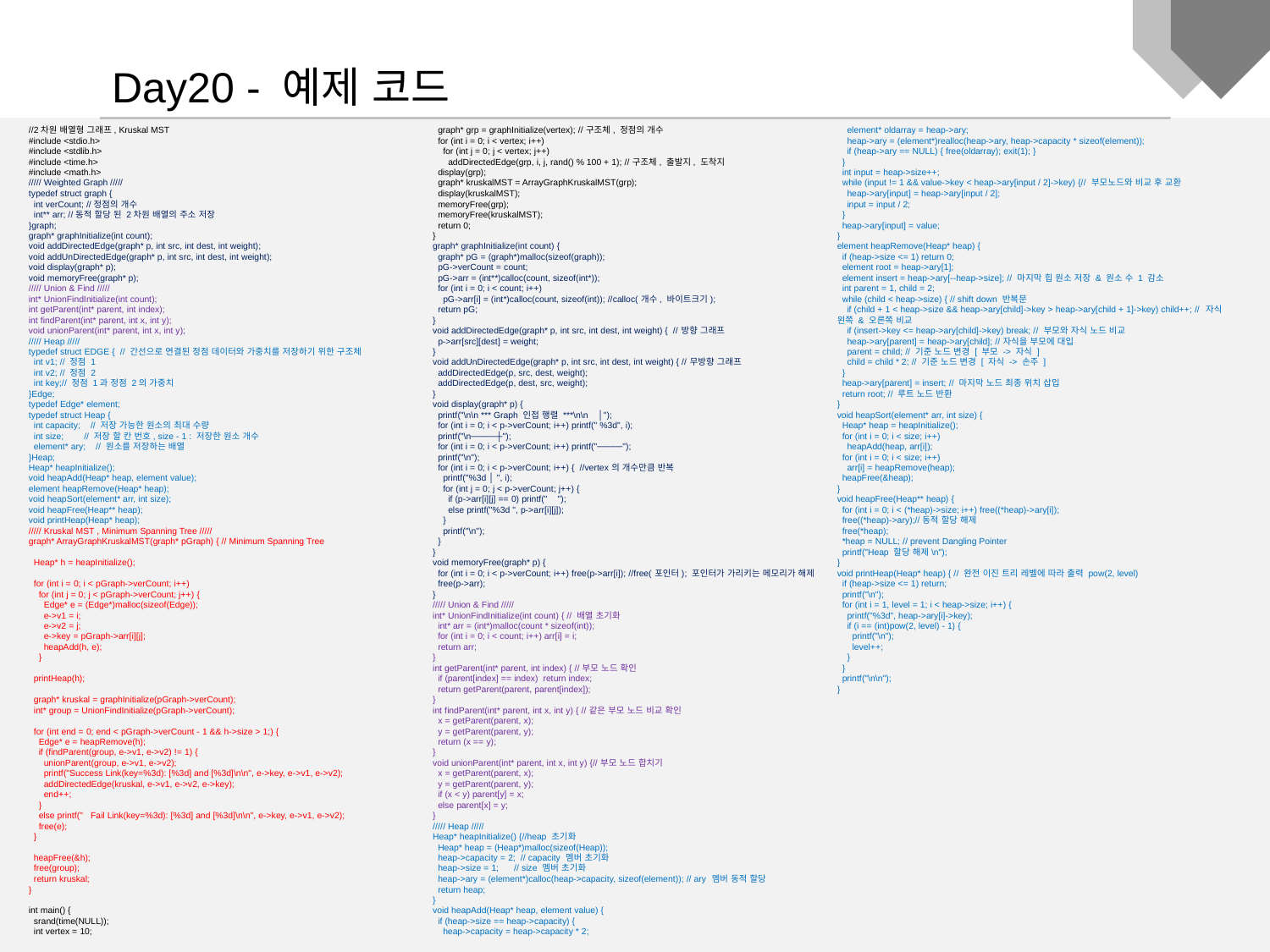

Day20 - 예제 코드
//2차원 배열형 그래프, Kruskal MST
#include <stdio.h>
#include <stdlib.h>
#include <time.h>
#include <math.h>
///// Weighted Graph /////
typedef struct graph {
  int verCount; //정점의 개수
  int** arr; //동적 할당 된 2차원 배열의 주소 저장
}graph;
graph* graphInitialize(int count);
void addDirectedEdge(graph* p, int src, int dest, int weight);
void addUnDirectedEdge(graph* p, int src, int dest, int weight);
void display(graph* p);
void memoryFree(graph* p);
///// Union & Find /////
int* UnionFindInitialize(int count);
int getParent(int* parent, int index);
int findParent(int* parent, int x, int y);
void unionParent(int* parent, int x, int y);
///// Heap /////
typedef struct EDGE {  // 간선으로 연결된 정점 데이터와 가중치를 저장하기 위한 구조체
  int v1; // 정점 1
  int v2; // 정점 2
  int key;// 정점 1과 정점 2의 가중치
}Edge;
typedef Edge* element;
typedef struct Heap {
  int capacity;    // 저장 가능한 원소의 최대 수량
  int size;        // 저장 할 칸 번호, size - 1 : 저장한 원소 개수
  element* ary;    // 원소를 저장하는 배열
}Heap;
Heap* heapInitialize();
void heapAdd(Heap* heap, element value);
element heapRemove(Heap* heap);
void heapSort(element* arr, int size);
void heapFree(Heap** heap);
void printHeap(Heap* heap);
///// Kruskal MST , Minimum Spanning Tree /////
graph* ArrayGraphKruskalMST(graph* pGraph) { // Minimum Spanning Tree

  Heap* h = heapInitialize();

  for (int i = 0; i < pGraph->verCount; i++)
    for (int j = 0; j < pGraph->verCount; j++) {
      Edge* e = (Edge*)malloc(sizeof(Edge));
      e->v1 = i;
      e->v2 = j;
      e->key = pGraph->arr[i][j];
      heapAdd(h, e);
    }

  printHeap(h);

  graph* kruskal = graphInitialize(pGraph->verCount);
  int* group = UnionFindInitialize(pGraph->verCount);

  for (int end = 0; end < pGraph->verCount - 1 && h->size > 1;) {
    Edge* e = heapRemove(h);
    if (findParent(group, e->v1, e->v2) != 1) {
      unionParent(group, e->v1, e->v2);
      printf("Success Link(key=%3d): [%3d] and [%3d]\n\n", e->key, e->v1, e->v2);
      addDirectedEdge(kruskal, e->v1, e->v2, e->key);
      end++;
    }
    else printf("   Fail Link(key=%3d): [%3d] and [%3d]\n\n", e->key, e->v1, e->v2);
    free(e);
  }

  heapFree(&h);
  free(group);
  return kruskal;
}

int main() {
  srand(time(NULL));
  int vertex = 10;
  graph* grp = graphInitialize(vertex); //구조체, 정점의 개수
  for (int i = 0; i < vertex; i++)
    for (int j = 0; j < vertex; j++)
      addDirectedEdge(grp, i, j, rand() % 100 + 1); //구조체, 출발지, 도착지
  display(grp);
  graph* kruskalMST = ArrayGraphKruskalMST(grp);
  display(kruskalMST);
  memoryFree(grp);
  memoryFree(kruskalMST);
  return 0;
}
graph* graphInitialize(int count) {
  graph* pG = (graph*)malloc(sizeof(graph));
  pG->verCount = count;
  pG->arr = (int**)calloc(count, sizeof(int*));
  for (int i = 0; i < count; i++)
    pG->arr[i] = (int*)calloc(count, sizeof(int)); //calloc(개수, 바이트크기);
  return pG;
}
void addDirectedEdge(graph* p, int src, int dest, int weight) {  //방향 그래프
  p->arr[src][dest] = weight;
}
void addUnDirectedEdge(graph* p, int src, int dest, int weight) { //무방향 그래프
  addDirectedEdge(p, src, dest, weight);
  addDirectedEdge(p, dest, src, weight);
}
void display(graph* p) {
  printf("\n\n *** Graph 인접 행렬 ***\n\n    │");
  for (int i = 0; i < p->verCount; i++) printf(" %3d", i);
  printf("\n────┼");
  for (int i = 0; i < p->verCount; i++) printf("────");
  printf("\n");
  for (int i = 0; i < p->verCount; i++) {  //vertex의 개수만큼 반복
    printf("%3d │ ", i);
    for (int j = 0; j < p->verCount; j++) {
      if (p->arr[i][j] == 0) printf("    ");
      else printf("%3d ", p->arr[i][j]);
    }
    printf("\n");
  }
}
void memoryFree(graph* p) {
  for (int i = 0; i < p->verCount; i++) free(p->arr[i]); //free(포인터); 포인터가 가리키는 메모리가 해제
  free(p->arr);
}
///// Union & Find /////
int* UnionFindInitialize(int count) { // 배열 초기화
  int* arr = (int*)malloc(count * sizeof(int));
  for (int i = 0; i < count; i++) arr[i] = i;
  return arr;
}
int getParent(int* parent, int index) { //부모 노드 확인
  if (parent[index] == index)  return index;
  return getParent(parent, parent[index]);
}
int findParent(int* parent, int x, int y) { //같은 부모 노드 비교 확인
  x = getParent(parent, x);
  y = getParent(parent, y);
  return (x == y);
}
void unionParent(int* parent, int x, int y) {//부모 노드 합치기
  x = getParent(parent, x);
  y = getParent(parent, y);
  if (x < y) parent[y] = x;
  else parent[x] = y;
}
///// Heap /////
Heap* heapInitialize() {//heap 초기화
  Heap* heap = (Heap*)malloc(sizeof(Heap));
  heap->capacity = 2;  // capacity 멤버 초기화
  heap->size = 1;      // size 멤버 초기화
  heap->ary = (element*)calloc(heap->capacity, sizeof(element)); // ary 멤버 동적 할당
  return heap;
}
void heapAdd(Heap* heap, element value) {
  if (heap->size == heap->capacity) {
    heap->capacity = heap->capacity * 2;
    element* oldarray = heap->ary;
    heap->ary = (element*)realloc(heap->ary, heap->capacity * sizeof(element));
    if (heap->ary == NULL) { free(oldarray); exit(1); }
  }
  int input = heap->size++;
  while (input != 1 && value->key < heap->ary[input / 2]->key) {// 부모노드와 비교 후 교환
    heap->ary[input] = heap->ary[input / 2];
    input = input / 2;
  }
  heap->ary[input] = value;
}
element heapRemove(Heap* heap) {
  if (heap->size <= 1) return 0;
  element root = heap->ary[1];
  element insert = heap->ary[--heap->size]; // 마지막 힙 원소 저장 & 원소 수 1 감소
  int parent = 1, child = 2;
  while (child < heap->size) { // shift down 반복문
    if (child + 1 < heap->size && heap->ary[child]->key > heap->ary[child + 1]->key) child++; // 자식 왼쪽 & 오른쪽 비교
    if (insert->key <= heap->ary[child]->key) break; // 부모와 자식 노드 비교
    heap->ary[parent] = heap->ary[child]; //자식을 부모에 대입
    parent = child; // 기준 노드 변경 [ 부모 -> 자식 ]
    child = child * 2; // 기준 노드 변경 [ 자식 -> 손주 ]
  }
  heap->ary[parent] = insert; // 마지막 노드 최종 위치 삽입
  return root; // 루트 노드 반환
}
void heapSort(element* arr, int size) {
  Heap* heap = heapInitialize();
  for (int i = 0; i < size; i++)
    heapAdd(heap, arr[i]);
  for (int i = 0; i < size; i++)
    arr[i] = heapRemove(heap);
  heapFree(&heap);
}
void heapFree(Heap** heap) {
  for (int i = 0; i < (*heap)->size; i++) free((*heap)->ary[i]);
  free((*heap)->ary);//동적 할당 해제
  free(*heap);
  *heap = NULL; // prevent Dangling Pointer
  printf("Heap 할당 해제\n");
}
void printHeap(Heap* heap) { // 완전 이진 트리 레벨에 따라 출력 pow(2, level)
  if (heap->size <= 1) return;
  printf("\n");
  for (int i = 1, level = 1; i < heap->size; i++) {
    printf("%3d", heap->ary[i]->key);
    if (i == (int)pow(2, level) - 1) {
      printf("\n");
      level++;
    }
  }
  printf("\n\n");
}